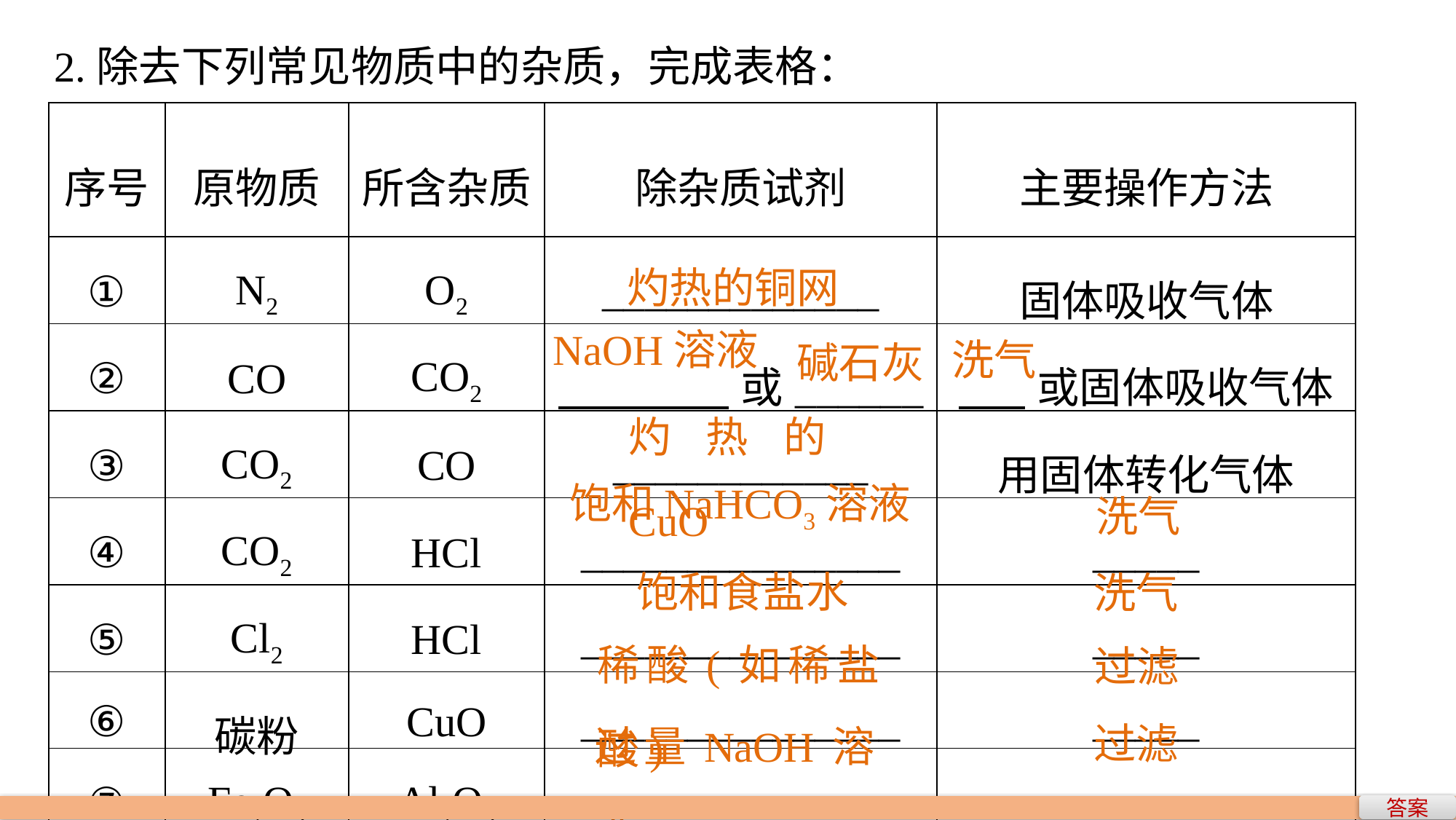

2.除去下列常见物质中的杂质，完成表格：
| 序号 | 原物质 | 所含杂质 | 除杂质试剂 | 主要操作方法 |
| --- | --- | --- | --- | --- |
| ① | N2 | O2 | \_\_\_\_\_\_\_\_\_\_\_\_\_ | 固体吸收气体 |
| ② | CO | CO2 | 或\_\_\_\_\_\_ | 或固体吸收气体 |
| ③ | CO2 | CO | \_\_\_\_\_\_\_\_\_\_\_\_ | 用固体转化气体 |
| ④ | CO2 | HCl | \_\_\_\_\_\_\_\_\_\_\_\_\_\_\_ | \_\_\_\_\_ |
| ⑤ | Cl2 | HCl | \_\_\_\_\_\_\_\_\_\_\_\_\_\_\_ | \_\_\_\_\_ |
| ⑥ | 碳粉 | CuO | \_\_\_\_\_\_\_\_\_\_\_\_\_\_\_ | \_\_\_\_\_ |
| ⑦ | Fe2O3 | Al2O3 | \_\_\_\_\_\_\_\_\_\_\_\_\_\_\_ | \_\_\_\_\_ |
灼热的铜网
洗气
碱石灰
NaOH溶液
灼热的CuO
洗气
饱和NaHCO3溶液
饱和食盐水
洗气
稀酸(如稀盐酸)
过滤
过滤
过量NaOH溶液
答案